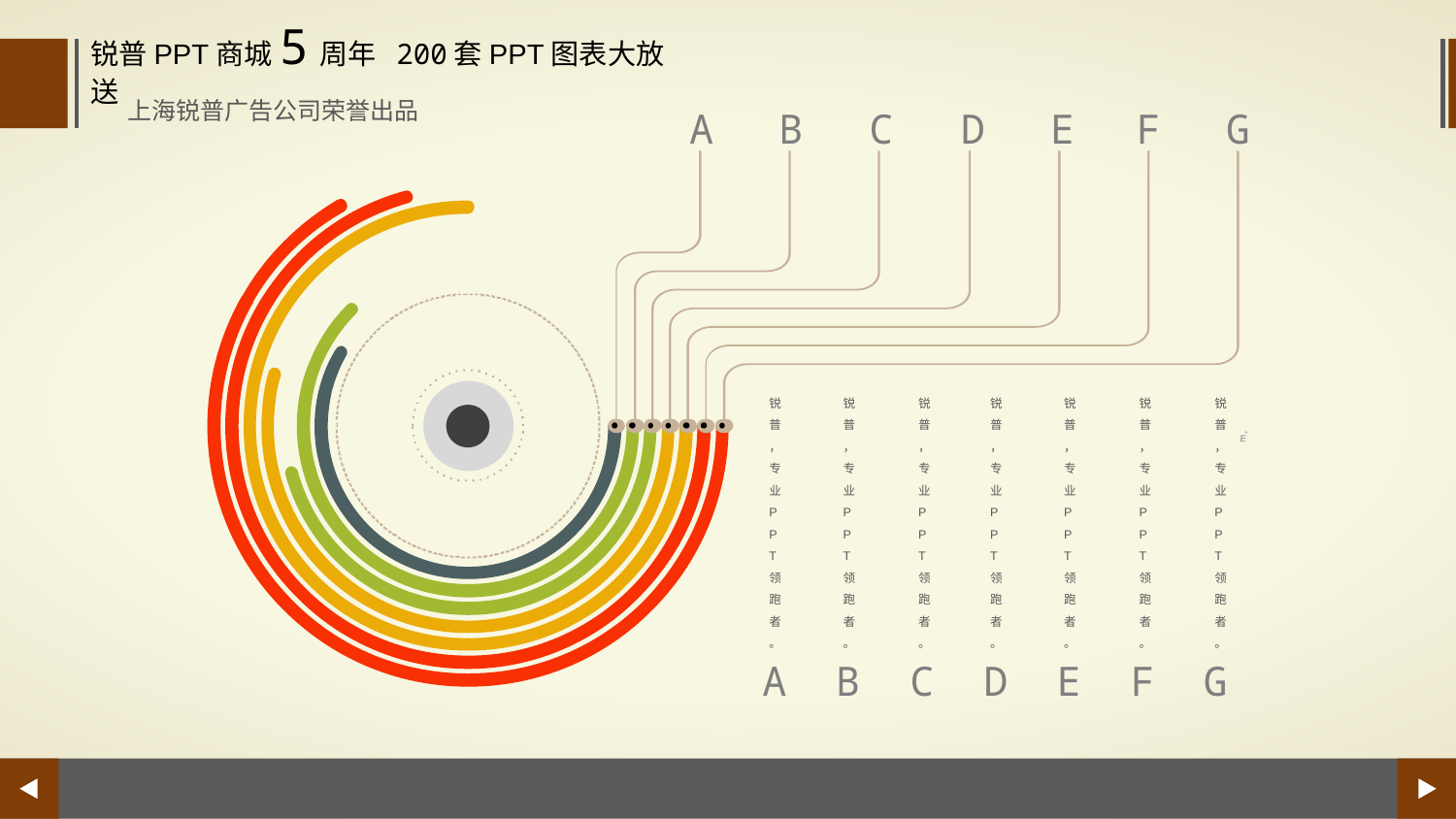

锐普PPT商城5周年  200套PPT图表大放送

上海锐普广告公司荣誉出品

A
B
C
D
E
F
G

锐普，专业PPT领跑者。
锐普，专业PPT领跑者。
锐普，专业PPT领跑者。
锐普，专业PPT领跑者。
锐普，专业PPT领跑者。
锐普，专业PPT领跑者。
锐普，专业PPT领跑者。

A
B
C
D
E
F
G